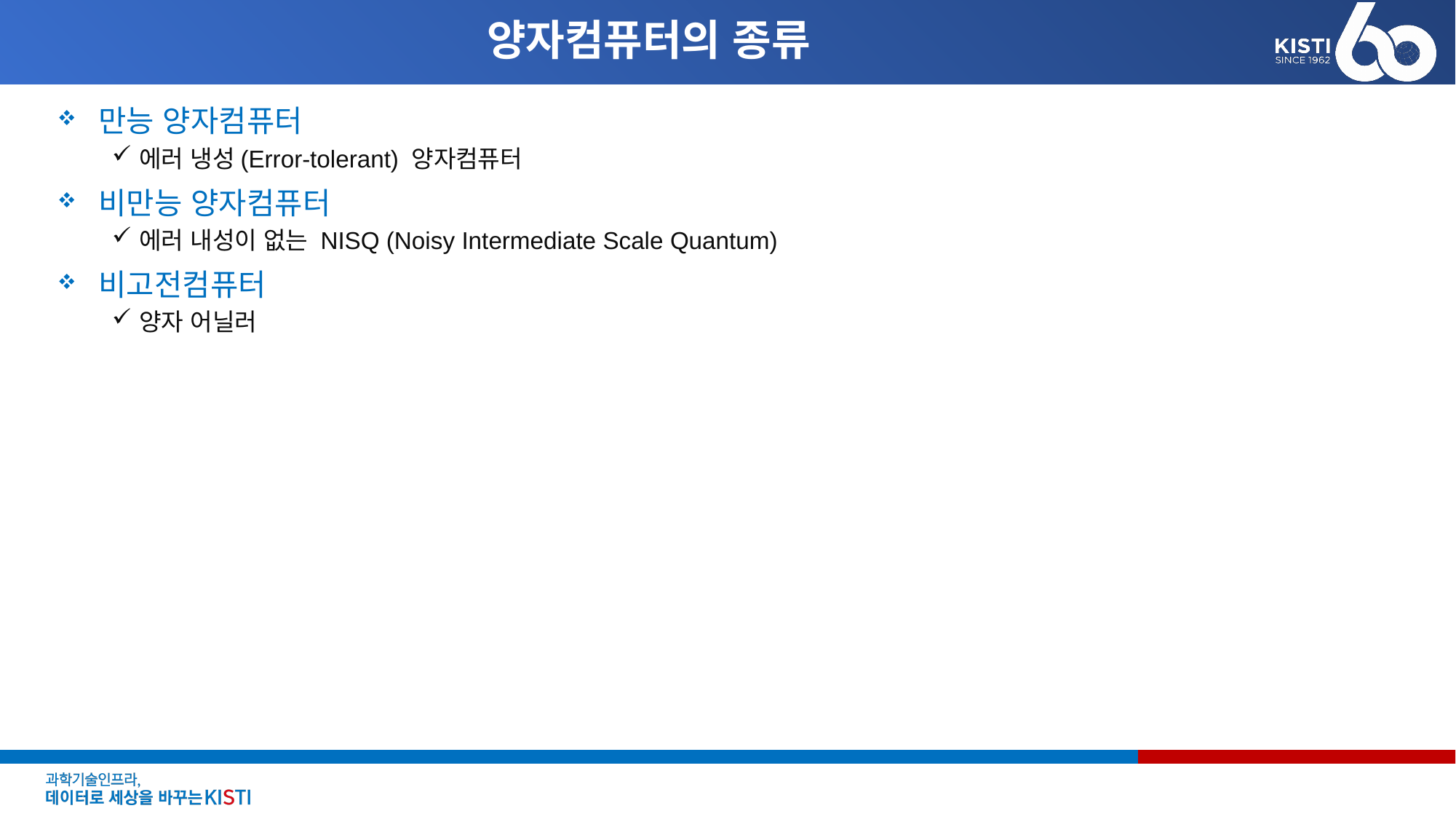

# 양자컴퓨터의 종류
만능 양자컴퓨터
에러 냉성(Error-tolerant) 양자컴퓨터
비만능 양자컴퓨터
에러 내성이 없는 NISQ (Noisy Intermediate Scale Quantum)
비고전컴퓨터
양자 어닐러